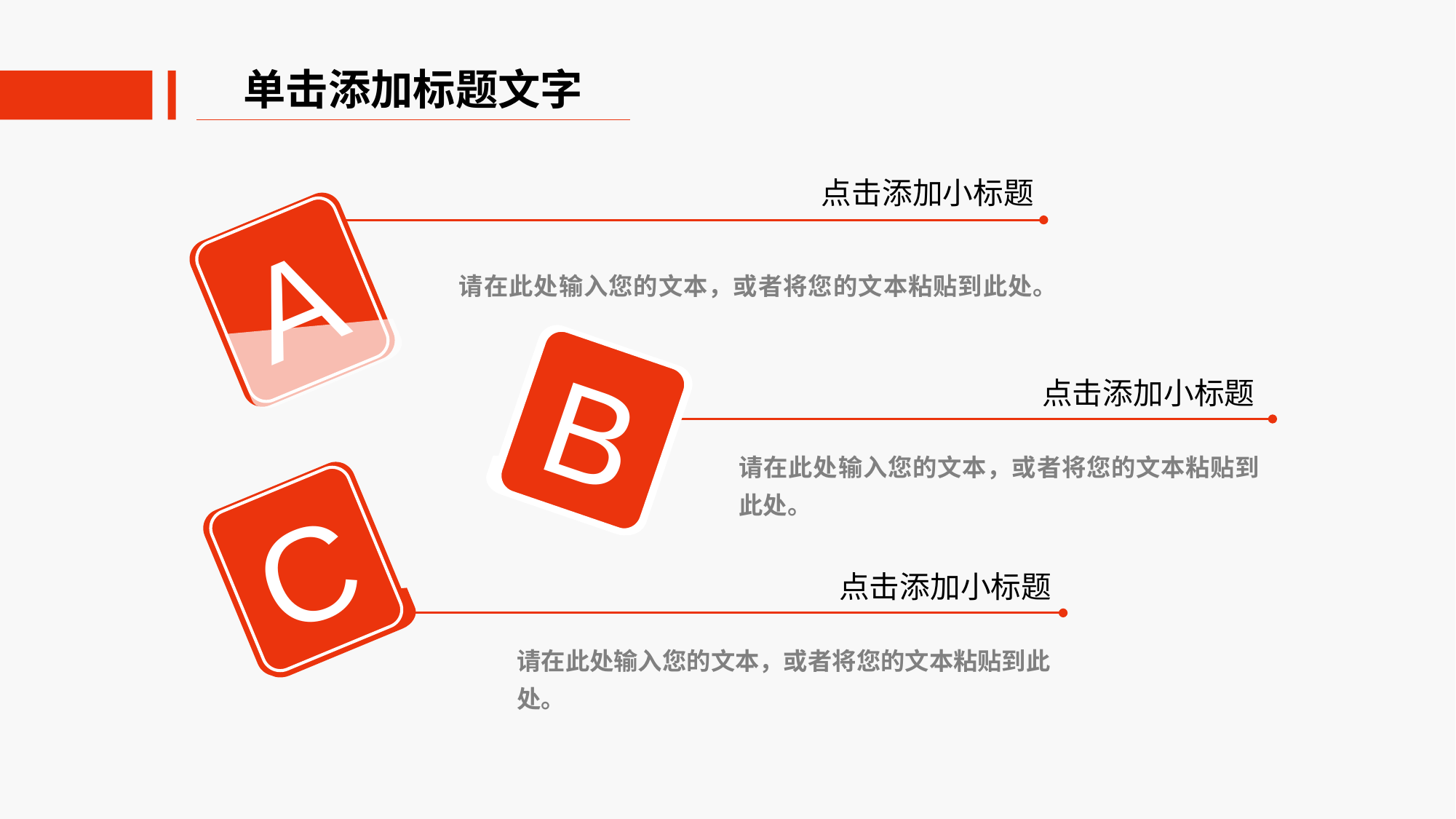

单击添加标题文字

点击添加小标题
A

请在此处输入您的文本，或者将您的文本粘贴到此处。

B

点击添加小标题
请在此处输入您的文本，或者将您的文本粘贴到此处。

C

点击添加小标题
请在此处输入您的文本，或者将您的文本粘贴到此处。